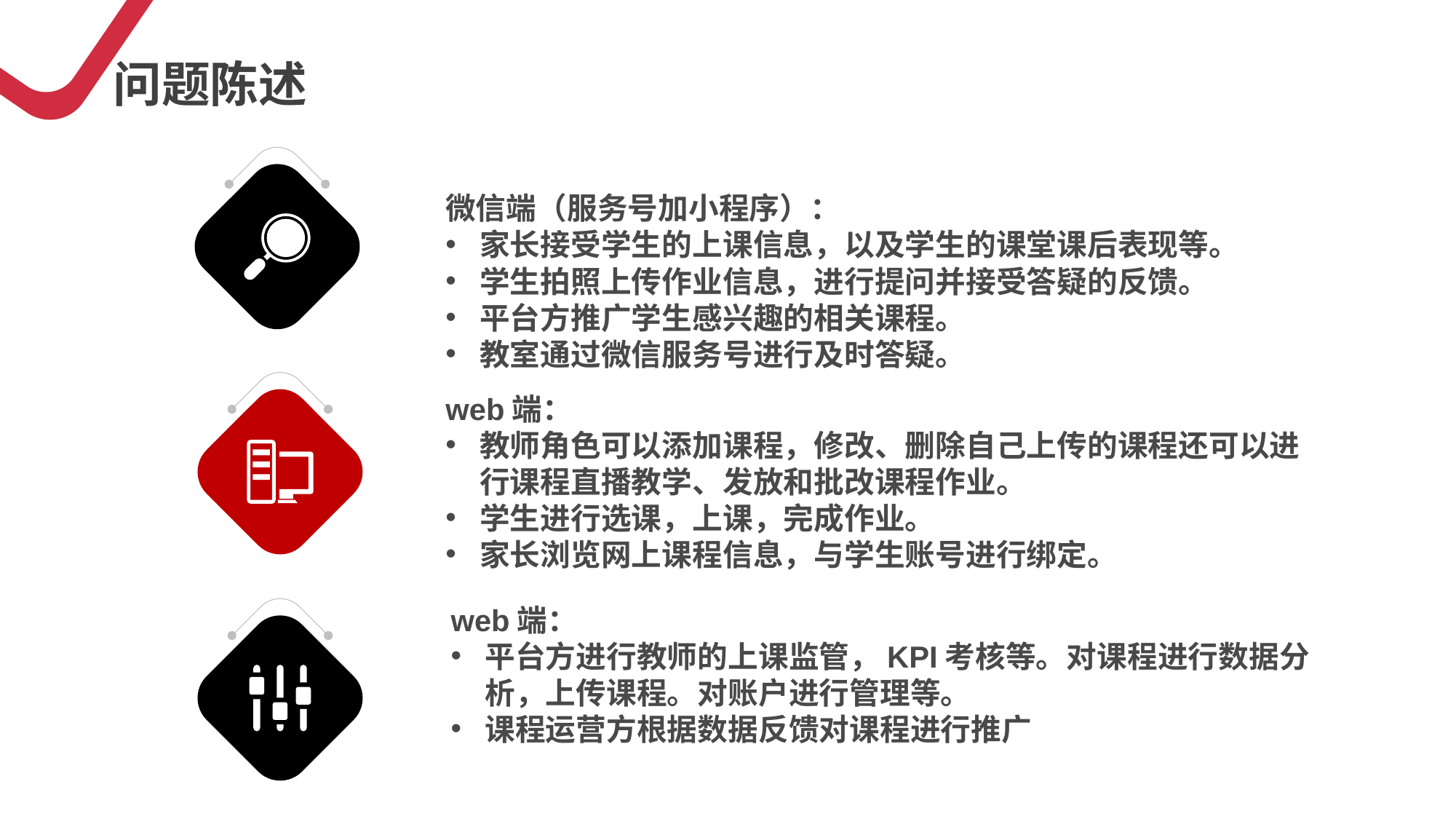

问题陈述

微信端（服务号加小程序）：
家长接受学生的上课信息，以及学生的课堂课后表现等。
学生拍照上传作业信息，进行提问并接受答疑的反馈。
平台方推广学生感兴趣的相关课程。
教室通过微信服务号进行及时答疑。

web端：
教师角色可以添加课程，修改、删除自己上传的课程还可以进行课程直播教学、发放和批改课程作业。
学生进行选课，上课，完成作业。
家长浏览网上课程信息，与学生账号进行绑定。
web端：
平台方进行教师的上课监管，KPI考核等。对课程进行数据分析，上传课程。对账户进行管理等。
课程运营方根据数据反馈对课程进行推广